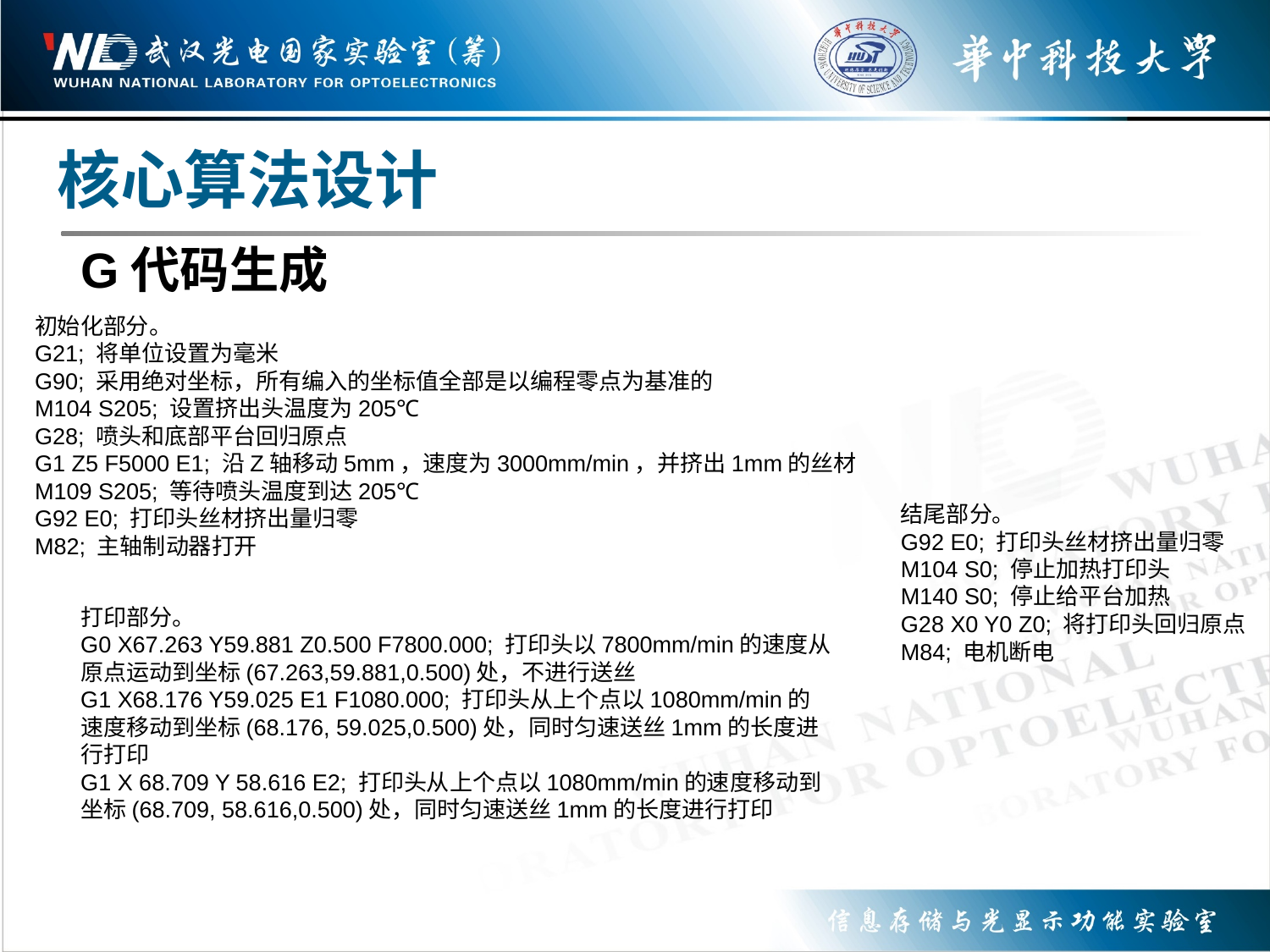

核心算法设计
G代码生成

初始化部分。
G21; 将单位设置为毫米
G90; 采用绝对坐标，所有编入的坐标值全部是以编程零点为基准的
M104 S205; 设置挤出头温度为205℃
G28; 喷头和底部平台回归原点
G1 Z5 F5000 E1; 沿Z轴移动5mm，速度为3000mm/min，并挤出1mm的丝材
M109 S205; 等待喷头温度到达205℃
G92 E0; 打印头丝材挤出量归零
M82; 主轴制动器打开

结尾部分。
G92 E0; 打印头丝材挤出量归零
M104 S0; 停止加热打印头
M140 S0; 停止给平台加热
G28 X0 Y0 Z0; 将打印头回归原点
M84; 电机断电

打印部分。
G0 X67.263 Y59.881 Z0.500 F7800.000; 打印头以7800mm/min的速度从原点运动到坐标(67.263,59.881,0.500)处，不进行送丝
G1 X68.176 Y59.025 E1 F1080.000; 打印头从上个点以1080mm/min的速度移动到坐标(68.176, 59.025,0.500)处，同时匀速送丝1mm的长度进行打印
G1 X 68.709 Y 58.616 E2; 打印头从上个点以1080mm/min的速度移动到坐标(68.709, 58.616,0.500)处，同时匀速送丝1mm的长度进行打印